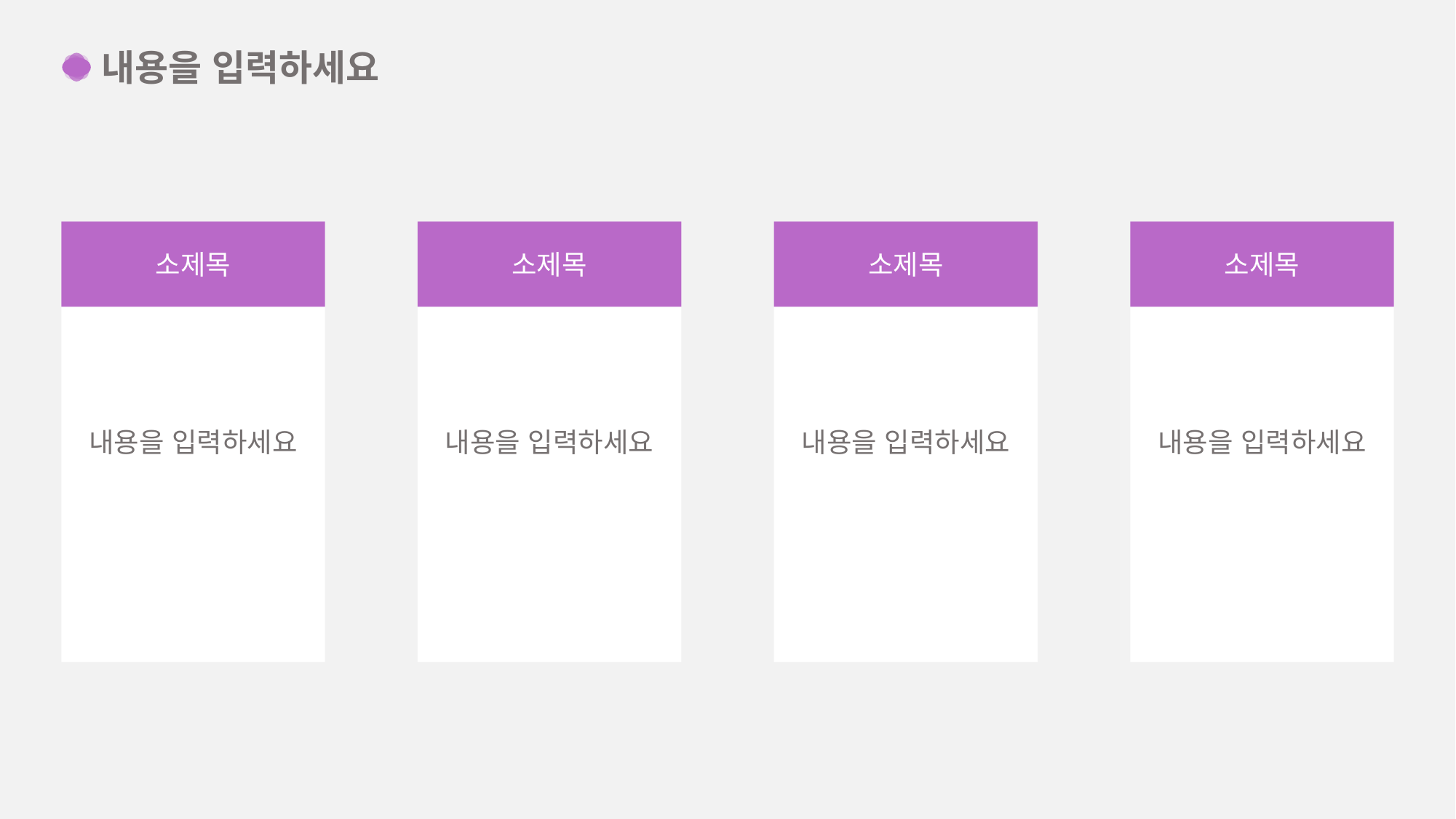

내용을 입력하세요

내용을 입력하세요
소제목
소제목
내용을 입력하세요
소제목
내용을 입력하세요
소제목
내용을 입력하세요